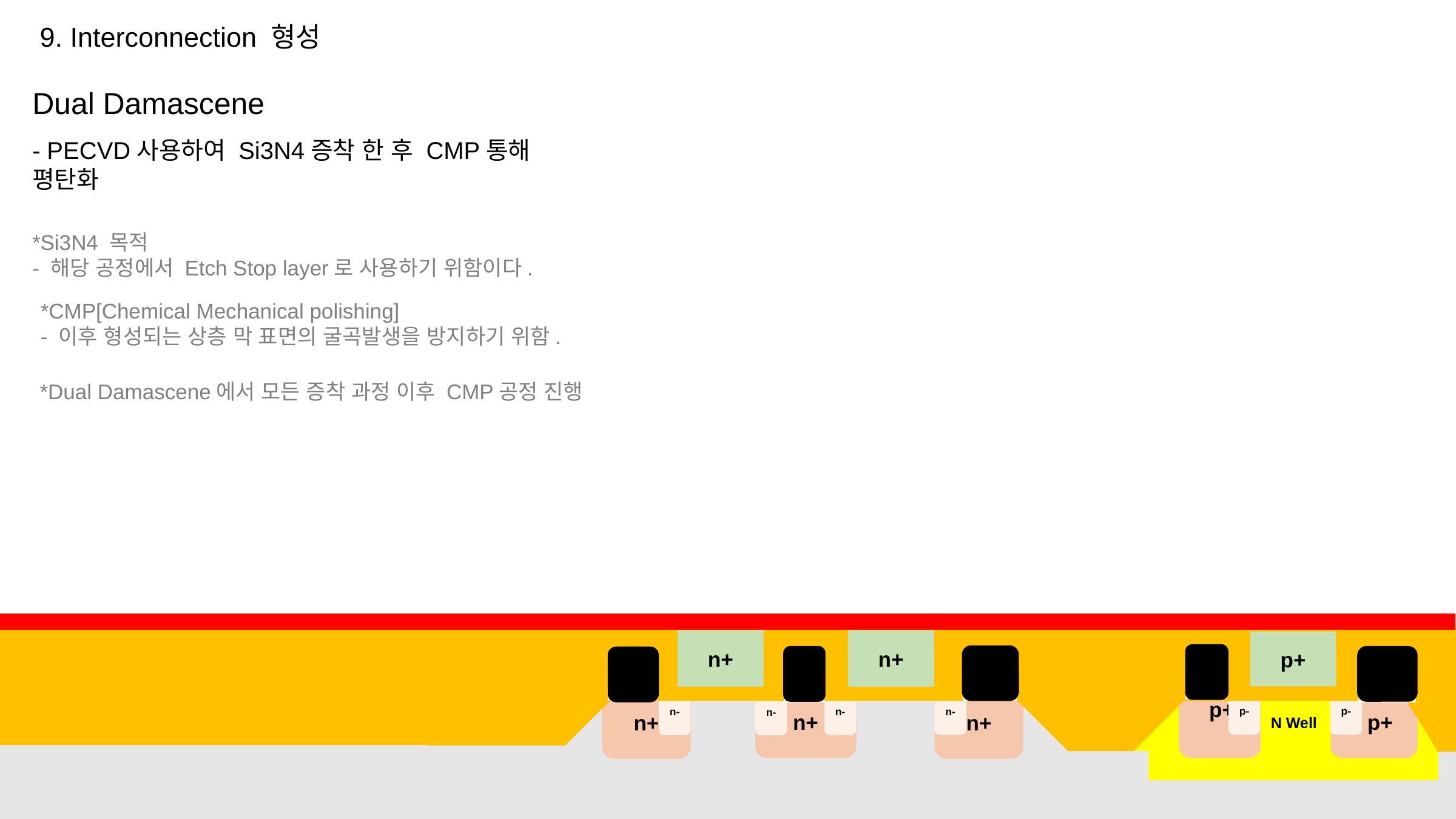

9. Interconnection 형성
Dual Damascene

- PECVD사용하여 Si3N4증착 한 후 CMP통해 평탄화
*Si3N4 목적
- 해당 공정에서 Etch Stop layer로 사용하기 위함이다.
*CMP[Chemical Mechanical polishing]
- 이후 형성되는 상층 막 표면의 굴곡발생을 방지하기 위함.
*Dual Damascene에서 모든 증착 과정 이후 CMP공정 진행

n+
n+
p+

p+

n+
n+

   p+
  p+
n+

n+
n+

p-
p-
n-
n-
n-
n-
          N Well